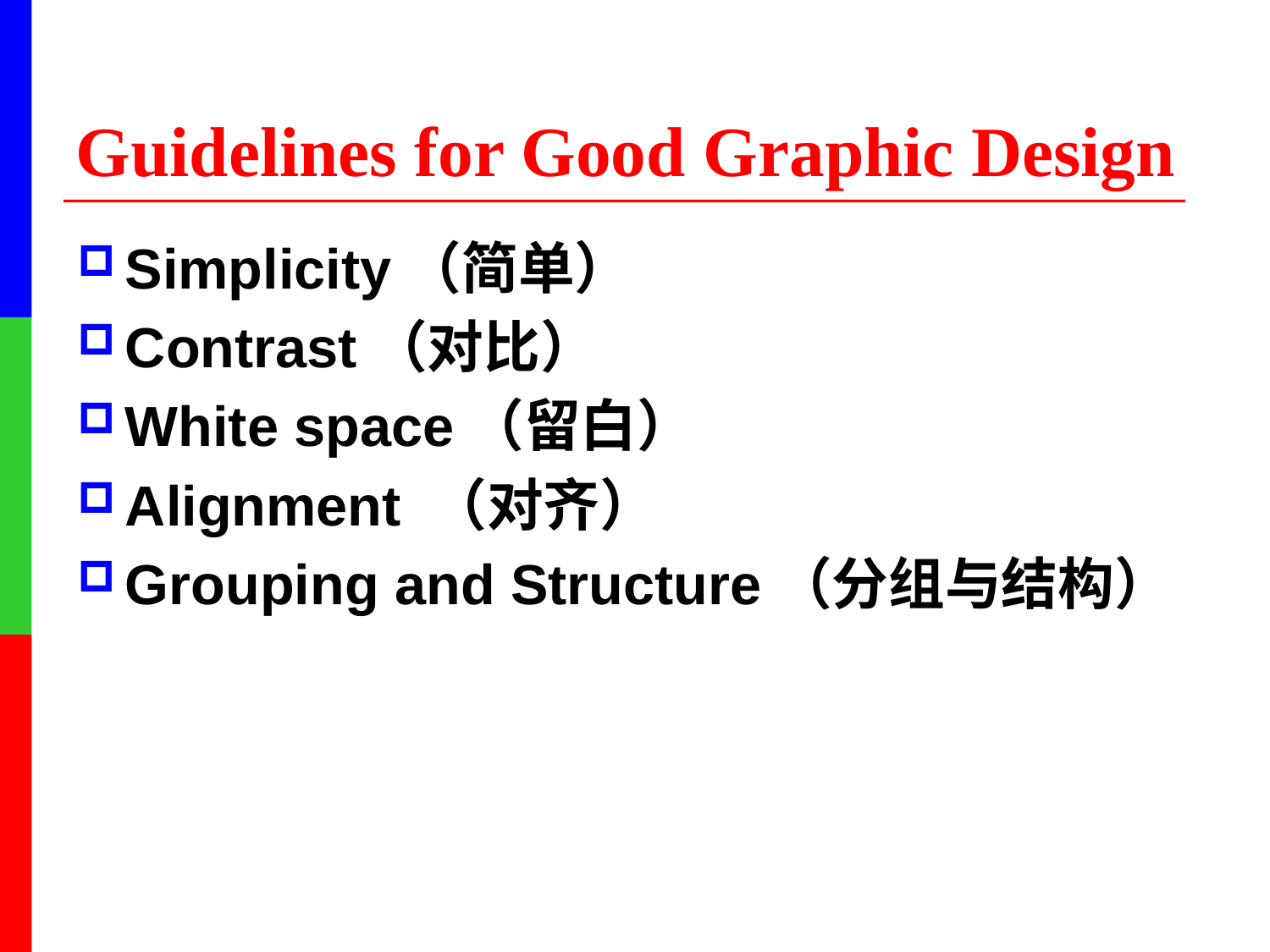

# Guidelines for Good Graphic Design
Simplicity（简单）
Contrast（对比）
White space（留白）
Alignment （对齐）
Grouping and Structure（分组与结构）